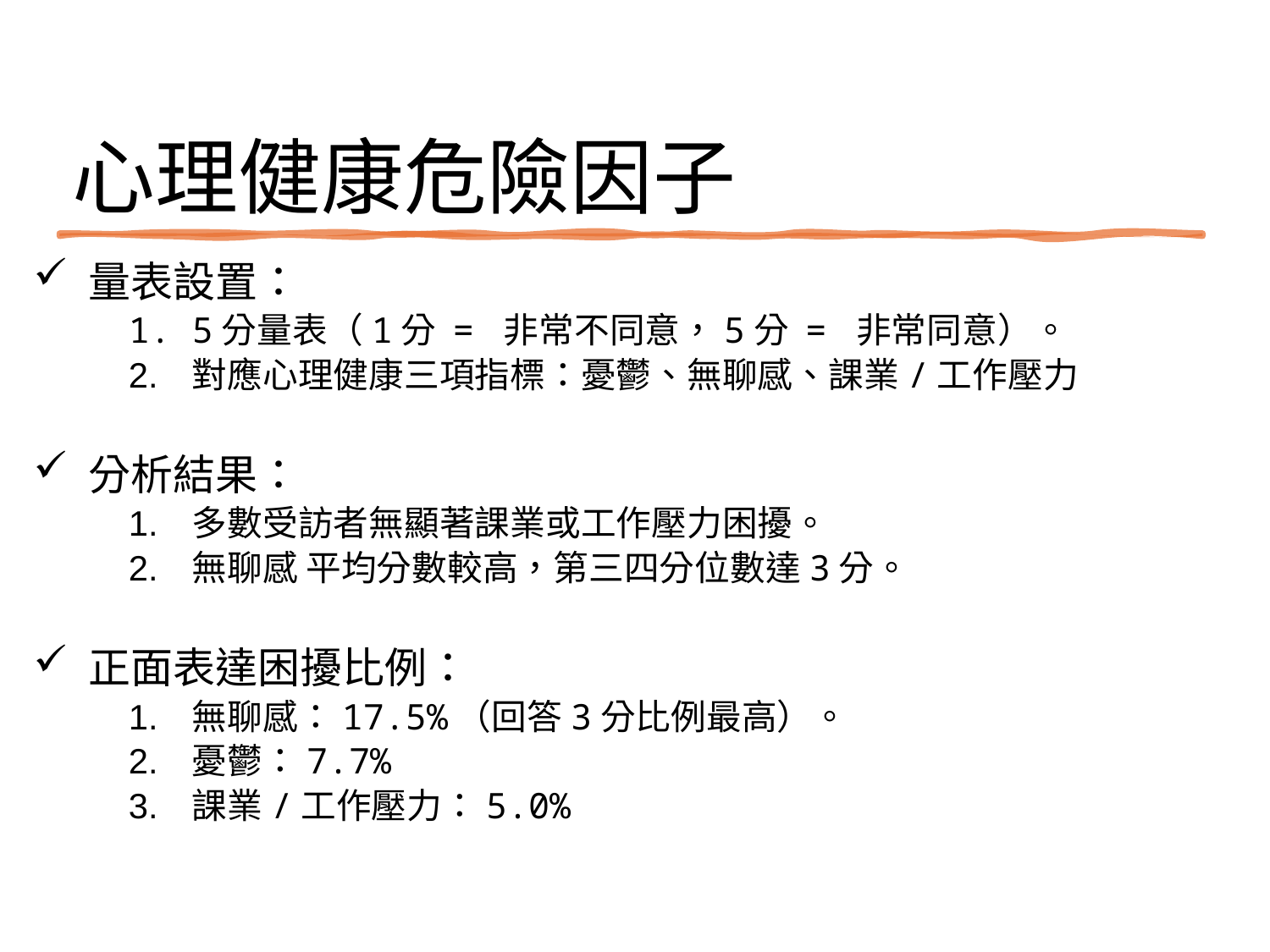

心理健康危險因子

 量表設置：
5分量表（1分 = 非常不同意，5分 = 非常同意）。
對應心理健康三項指標：憂鬱、無聊感、課業/工作壓力

 分析結果：
多數受訪者無顯著課業或工作壓力困擾。
無聊感 平均分數較高，第三四分位數達3分。

 正面表達困擾比例：
無聊感：17.5%（回答3分比例最高）。
憂鬱：7.7%
課業/工作壓力：5.0%

14